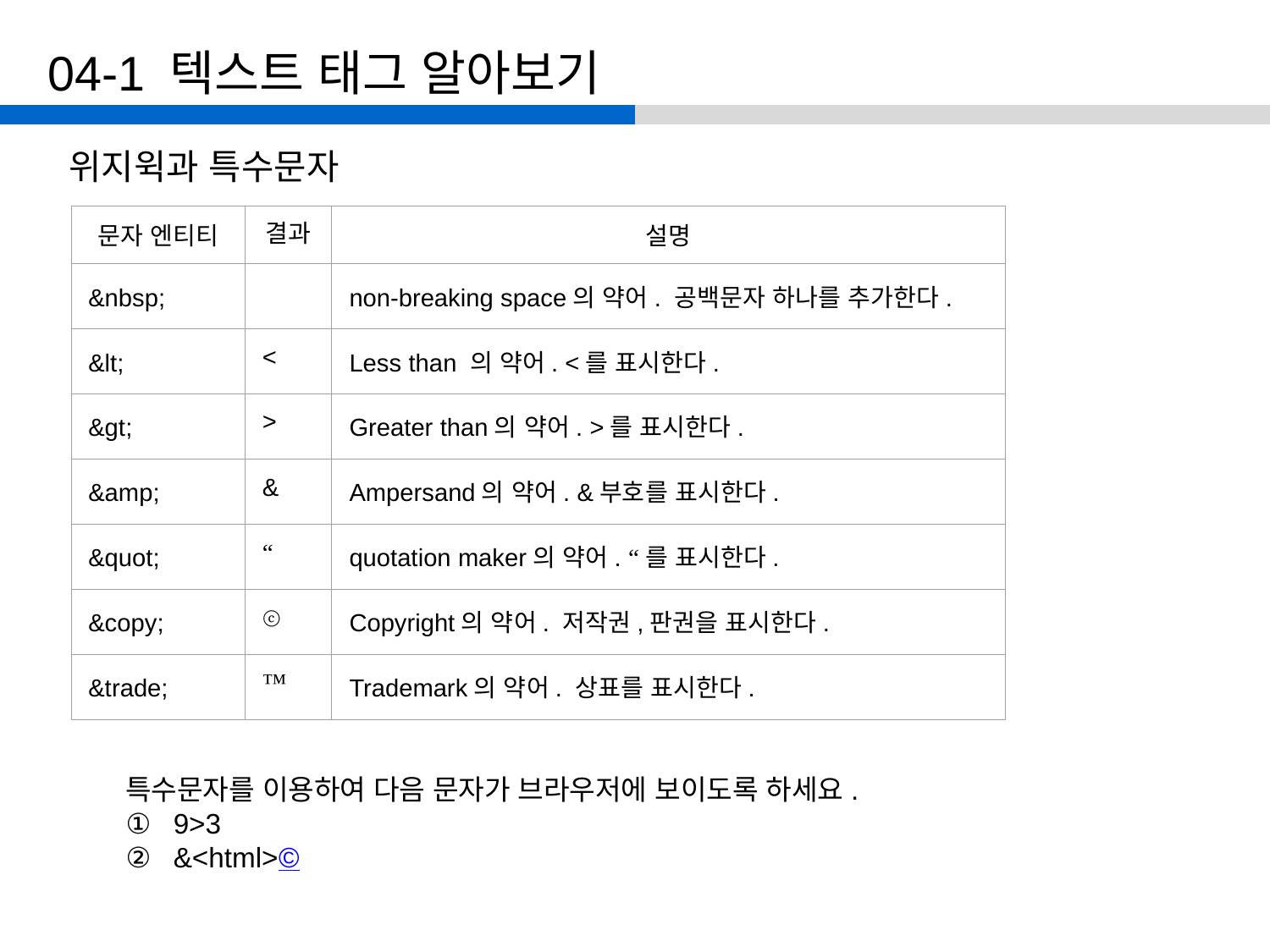

# 04-1 텍스트 태그 알아보기
위지윅과 특수문자

문자 엔티티

결과

설명

&nbsp;

non-breaking space의 약어. 공백문자 하나를 추가한다.

&lt;

<

Less than 의 약어. <를 표시한다.

&gt;

>

Greater than의 약어. >를 표시한다.

&amp;

&

Ampersand의 약어. &부호를 표시한다.

&quot;

“

quotation maker의 약어. “를 표시한다.

&copy;

ⓒ

Copyright의 약어. 저작권,판권을 표시한다.

&trade;

™

Trademark의 약어. 상표를 표시한다.
특수문자를 이용하여 다음 문자가 브라우저에 보이도록 하세요.
9>3
&<html>©